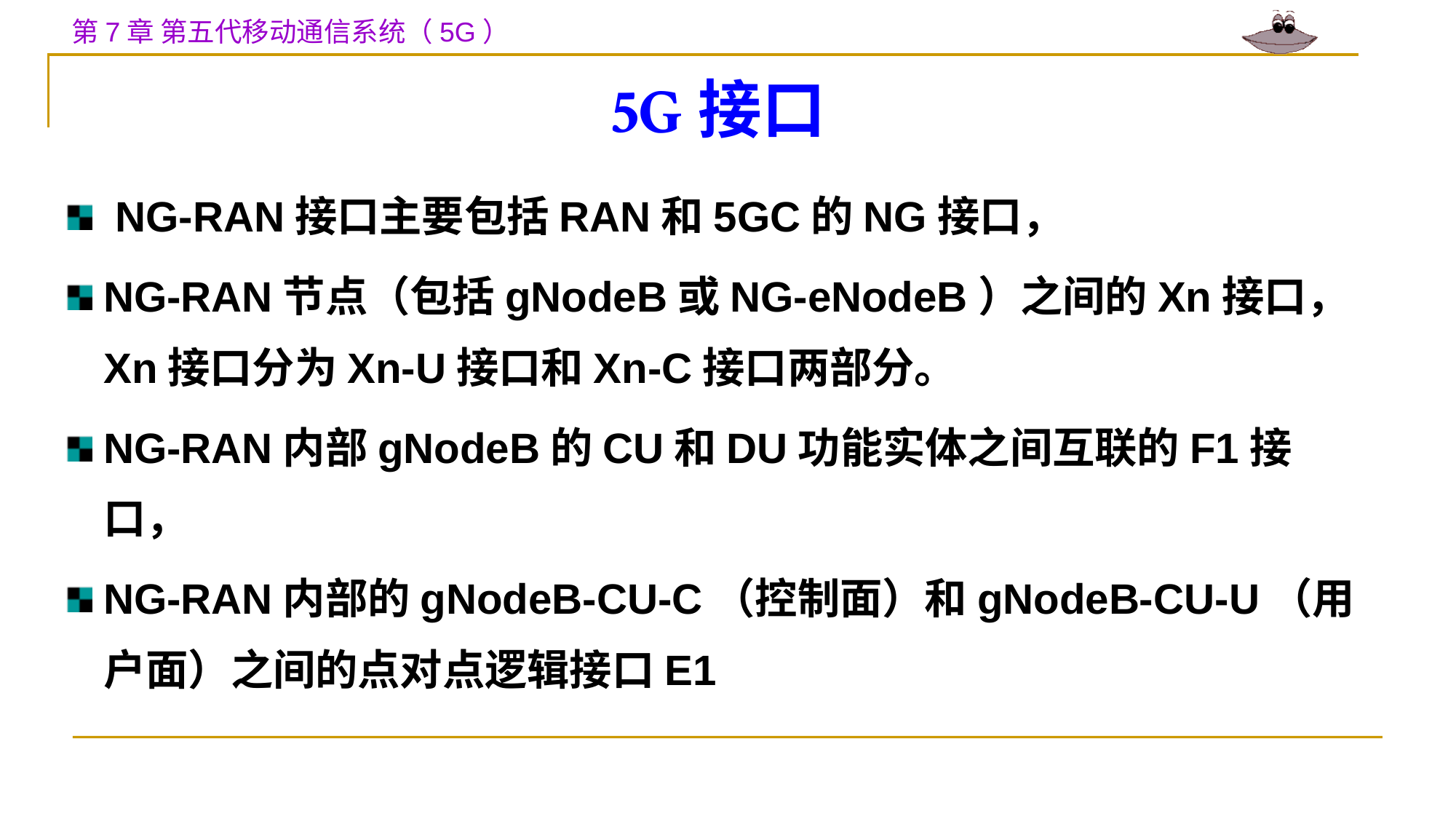

# 5G接口
 NG-RAN接口主要包括RAN和5GC的NG接口，
NG-RAN节点（包括gNodeB或NG-eNodeB）之间的Xn接口，Xn接口分为Xn-U接口和Xn-C接口两部分。
NG-RAN内部gNodeB的CU和DU功能实体之间互联的F1接口，
NG-RAN内部的gNodeB-CU-C（控制面）和gNodeB-CU-U（用户面）之间的点对点逻辑接口E1